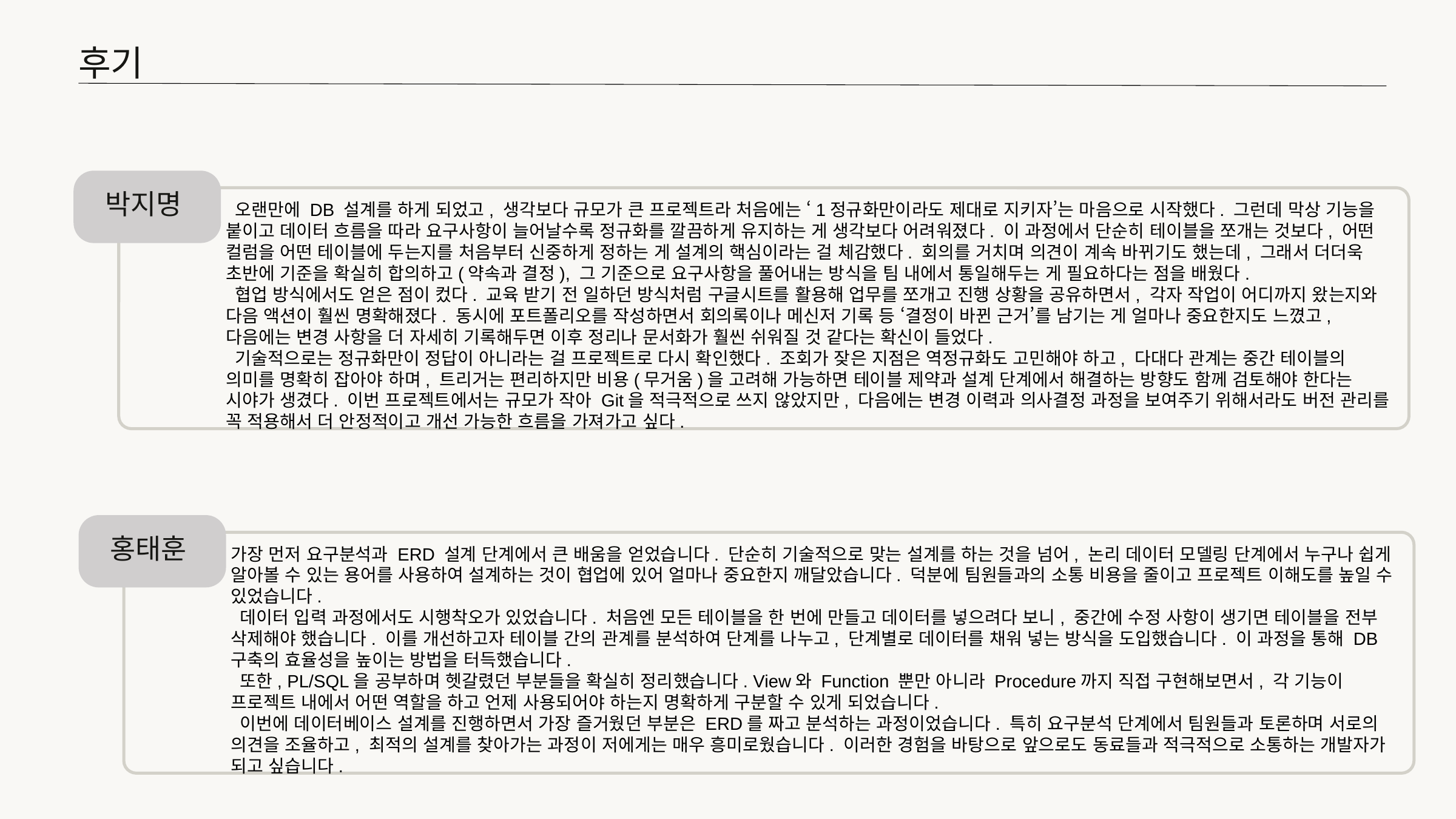

후기

박지명

 오랜만에 DB 설계를 하게 되었고, 생각보다 규모가 큰 프로젝트라 처음에는 ‘1정규화만이라도 제대로 지키자’는 마음으로 시작했다. 그런데 막상 기능을 붙이고 데이터 흐름을 따라 요구사항이 늘어날수록 정규화를 깔끔하게 유지하는 게 생각보다 어려워졌다. 이 과정에서 단순히 테이블을 쪼개는 것보다, 어떤 컬럼을 어떤 테이블에 두는지를 처음부터 신중하게 정하는 게 설계의 핵심이라는 걸 체감했다. 회의를 거치며 의견이 계속 바뀌기도 했는데, 그래서 더더욱 초반에 기준을 확실히 합의하고(약속과 결정), 그 기준으로 요구사항을 풀어내는 방식을 팀 내에서 통일해두는 게 필요하다는 점을 배웠다.
 협업 방식에서도 얻은 점이 컸다. 교육 받기 전 일하던 방식처럼 구글시트를 활용해 업무를 쪼개고 진행 상황을 공유하면서, 각자 작업이 어디까지 왔는지와 다음 액션이 훨씬 명확해졌다. 동시에 포트폴리오를 작성하면서 회의록이나 메신저 기록 등 ‘결정이 바뀐 근거’를 남기는 게 얼마나 중요한지도 느꼈고, 다음에는 변경 사항을 더 자세히 기록해두면 이후 정리나 문서화가 훨씬 쉬워질 것 같다는 확신이 들었다.
 기술적으로는 정규화만이 정답이 아니라는 걸 프로젝트로 다시 확인했다. 조회가 잦은 지점은 역정규화도 고민해야 하고, 다대다 관계는 중간 테이블의 의미를 명확히 잡아야 하며, 트리거는 편리하지만 비용(무거움)을 고려해 가능하면 테이블 제약과 설계 단계에서 해결하는 방향도 함께 검토해야 한다는 시야가 생겼다. 이번 프로젝트에서는 규모가 작아 Git을 적극적으로 쓰지 않았지만, 다음에는 변경 이력과 의사결정 과정을 보여주기 위해서라도 버전 관리를 꼭 적용해서 더 안정적이고 개선 가능한 흐름을 가져가고 싶다.

홍태훈

가장 먼저 요구분석과 ERD 설계 단계에서 큰 배움을 얻었습니다. 단순히 기술적으로 맞는 설계를 하는 것을 넘어, 논리 데이터 모델링 단계에서 누구나 쉽게 알아볼 수 있는 용어를 사용하여 설계하는 것이 협업에 있어 얼마나 중요한지 깨달았습니다. 덕분에 팀원들과의 소통 비용을 줄이고 프로젝트 이해도를 높일 수 있었습니다.
 데이터 입력 과정에서도 시행착오가 있었습니다. 처음엔 모든 테이블을 한 번에 만들고 데이터를 넣으려다 보니, 중간에 수정 사항이 생기면 테이블을 전부 삭제해야 했습니다. 이를 개선하고자 테이블 간의 관계를 분석하여 단계를 나누고, 단계별로 데이터를 채워 넣는 방식을 도입했습니다. 이 과정을 통해 DB 구축의 효율성을 높이는 방법을 터득했습니다.
 또한, PL/SQL을 공부하며 헷갈렸던 부분들을 확실히 정리했습니다. View와 Function 뿐만 아니라 Procedure까지 직접 구현해보면서, 각 기능이 프로젝트 내에서 어떤 역할을 하고 언제 사용되어야 하는지 명확하게 구분할 수 있게 되었습니다.
 이번에 데이터베이스 설계를 진행하면서 가장 즐거웠던 부분은 ERD를 짜고 분석하는 과정이었습니다. 특히 요구분석 단계에서 팀원들과 토론하며 서로의 의견을 조율하고, 최적의 설계를 찾아가는 과정이 저에게는 매우 흥미로웠습니다. 이러한 경험을 바탕으로 앞으로도 동료들과 적극적으로 소통하는 개발자가 되고 싶습니다.